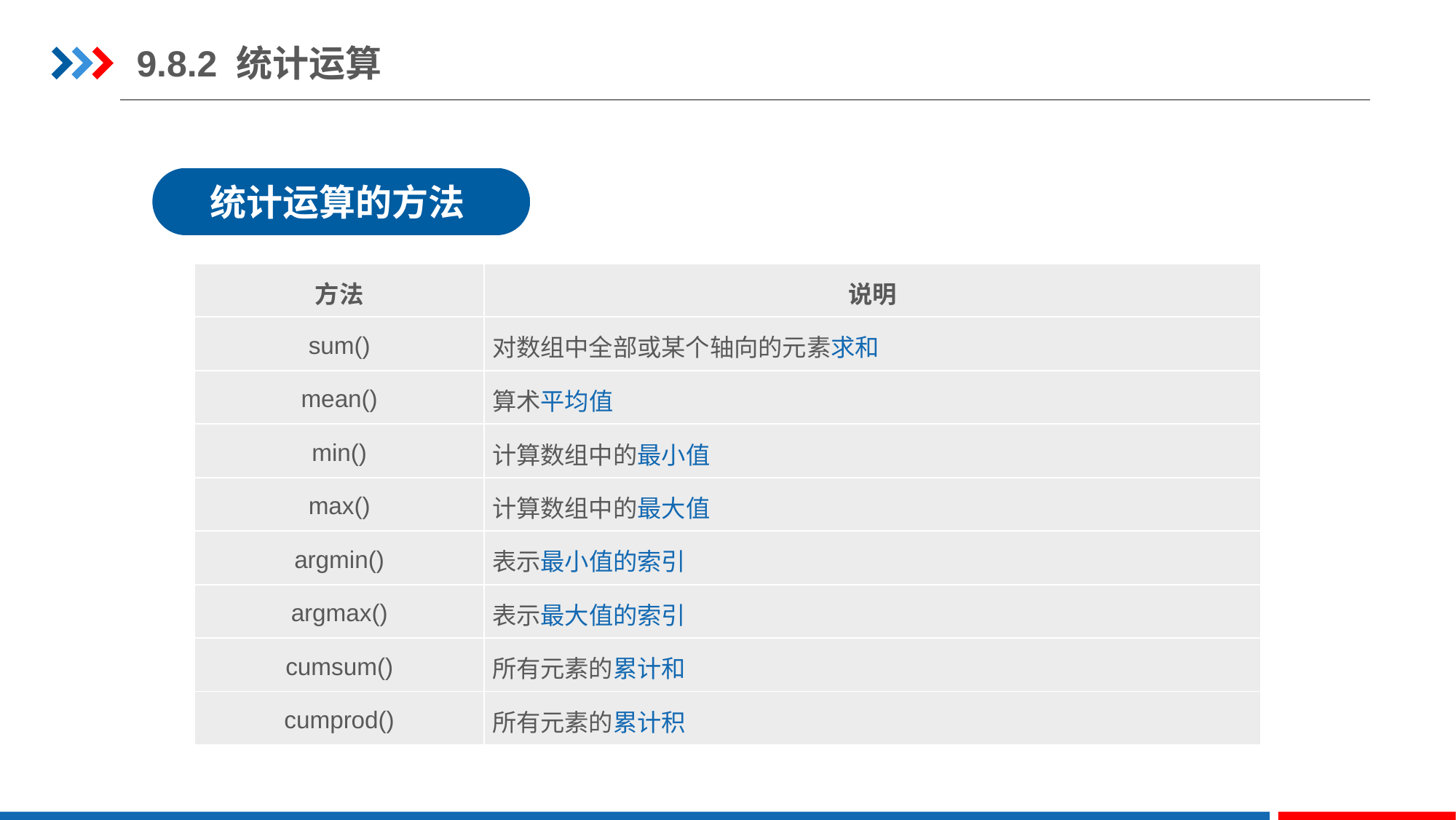

9.8.2 统计运算
统计运算的方法
| 方法 | 说明 |
| --- | --- |
| sum() | 对数组中全部或某个轴向的元素求和 |
| mean() | 算术平均值 |
| min() | 计算数组中的最小值 |
| max() | 计算数组中的最大值 |
| argmin() | 表示最小值的索引 |
| argmax() | 表示最大值的索引 |
| cumsum() | 所有元素的累计和 |
| cumprod() | 所有元素的累计积 |